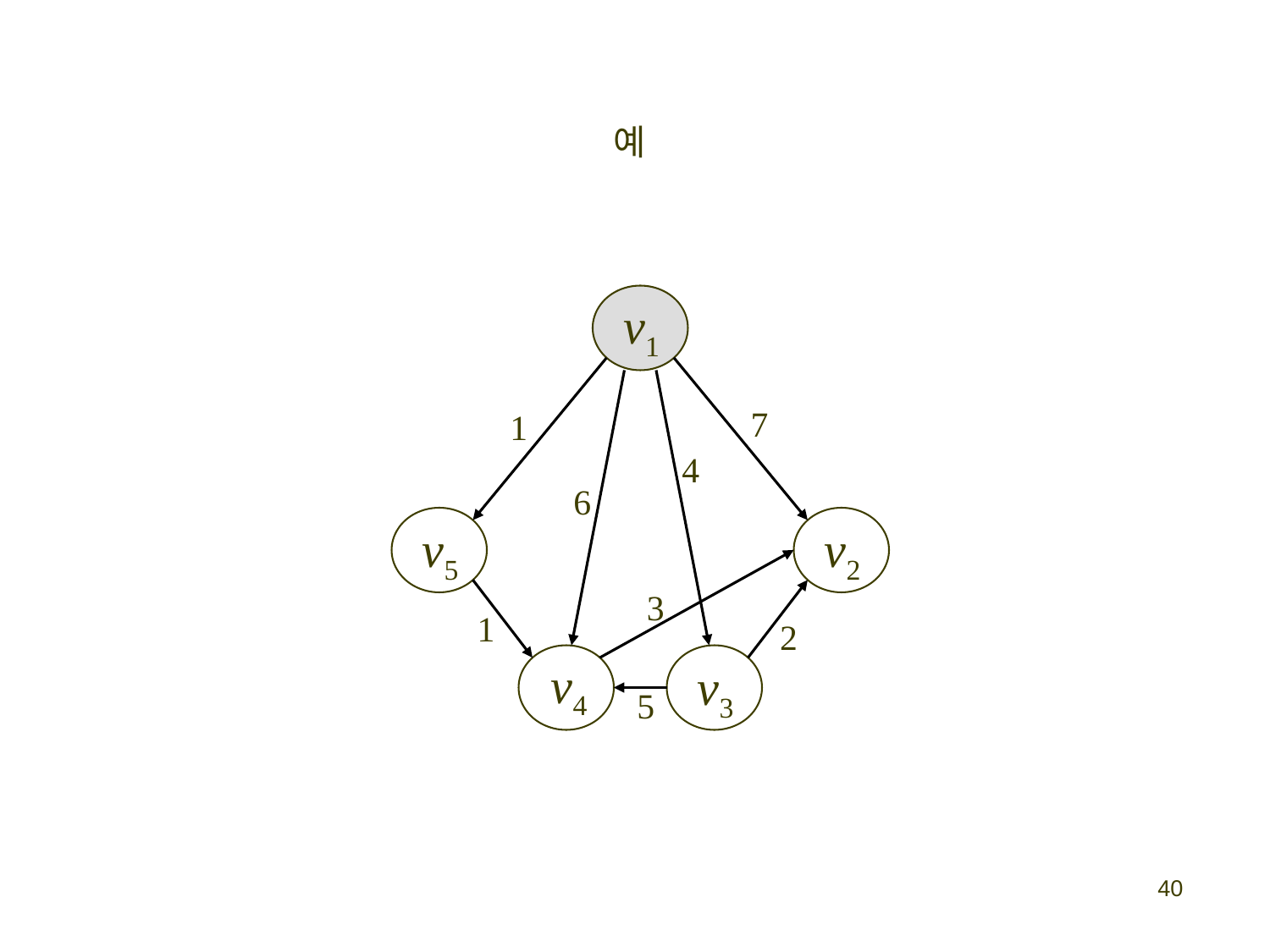

# 예

v1

7
1
4
6

v5
v2
3
1
2

v4
v3
5
40